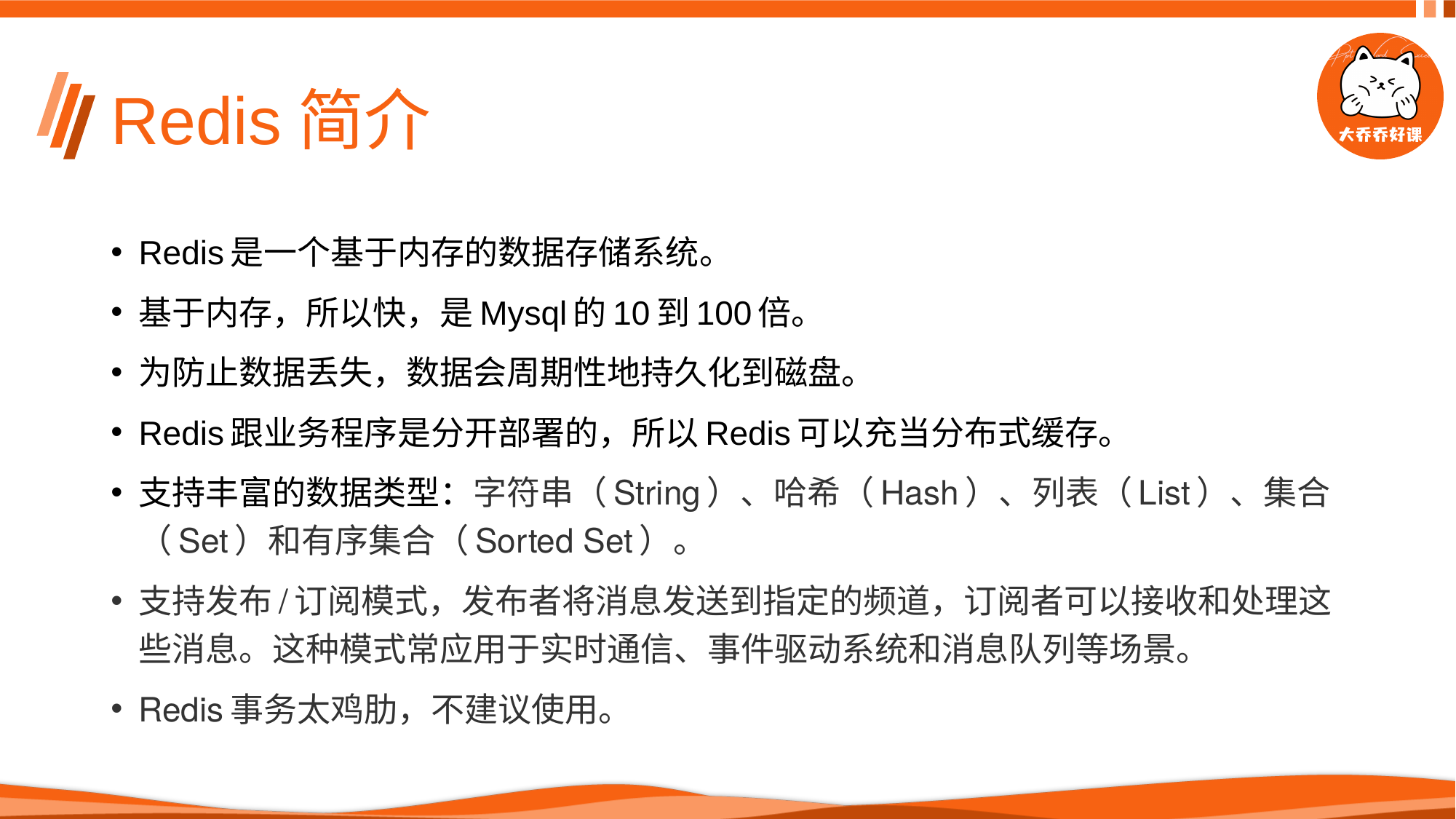

# Redis简介
Redis是一个基于内存的数据存储系统。
基于内存，所以快，是Mysql的10到100倍。
为防止数据丢失，数据会周期性地持久化到磁盘。
Redis跟业务程序是分开部署的，所以Redis可以充当分布式缓存。
支持丰富的数据类型：字符串（String）、哈希（Hash）、列表（List）、集合（Set）和有序集合（Sorted Set）。
支持发布/订阅模式，发布者将消息发送到指定的频道，订阅者可以接收和处理这些消息。这种模式常应用于实时通信、事件驱动系统和消息队列等场景。
Redis事务太鸡肋，不建议使用。